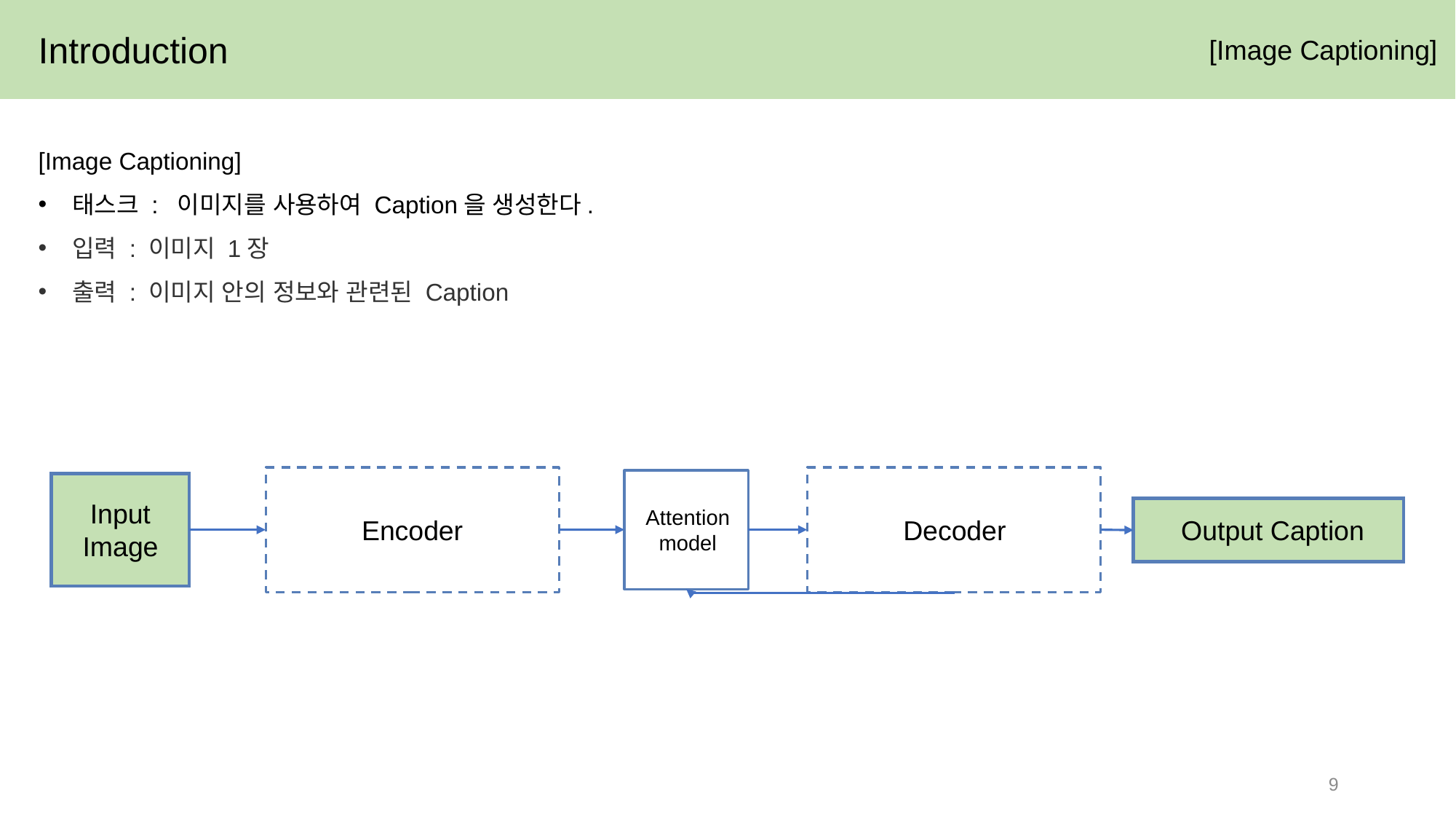

Introduction
[Image Captioning]
[Image Captioning]
태스크 :  이미지를 사용하여 Caption을 생성한다.
입력 : 이미지 1장
출력 : 이미지 안의 정보와 관련된 Caption

Decoder

Encoder

Input Image

Output Caption
Attention
model
9